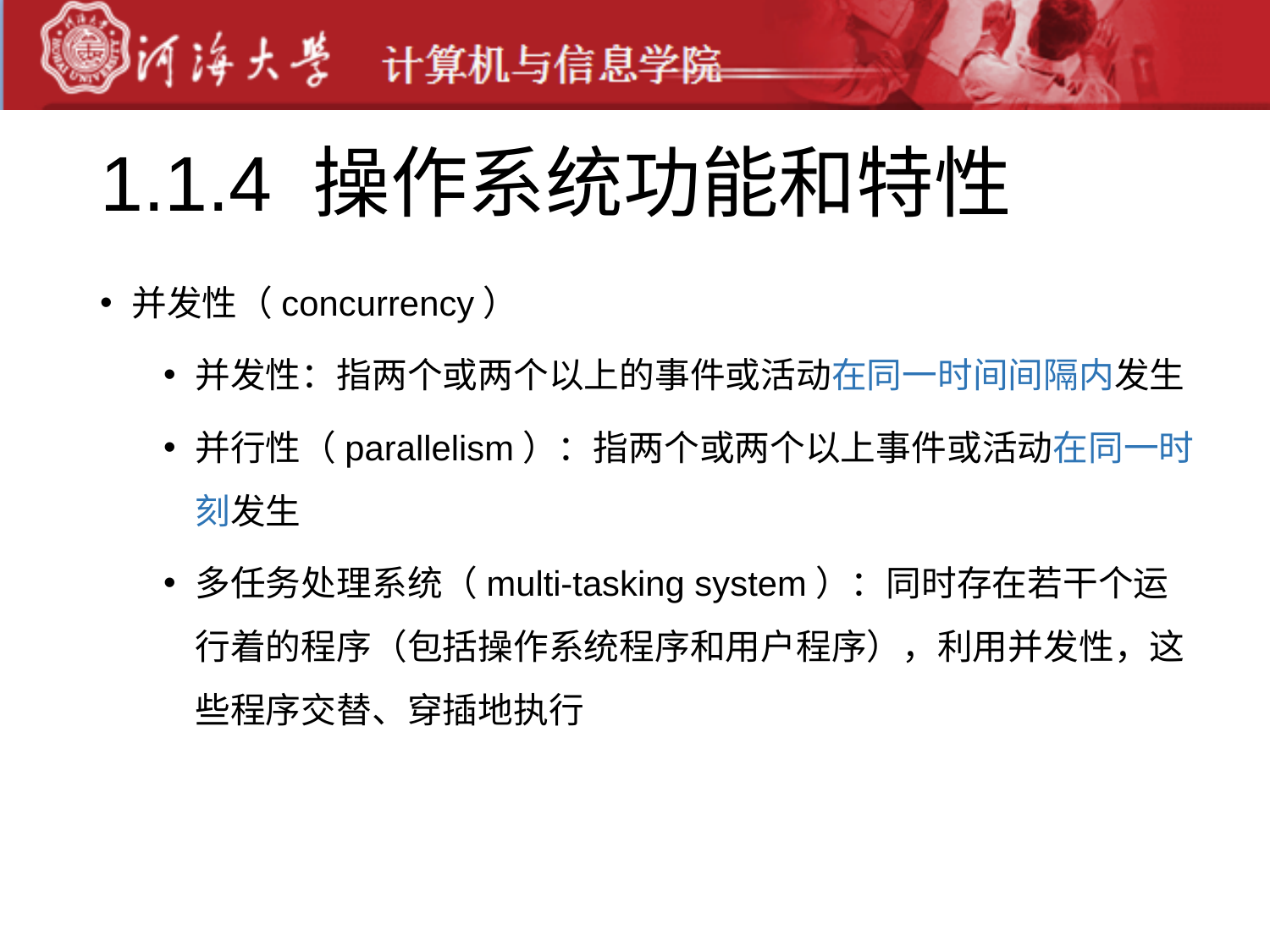

# 1.1.4 操作系统功能和特性
并发性（concurrency）
并发性：指两个或两个以上的事件或活动在同一时间间隔内发生
并行性（parallelism）：指两个或两个以上事件或活动在同一时刻发生
多任务处理系统（multi-tasking system）：同时存在若干个运行着的程序（包括操作系统程序和用户程序），利用并发性，这些程序交替、穿插地执行